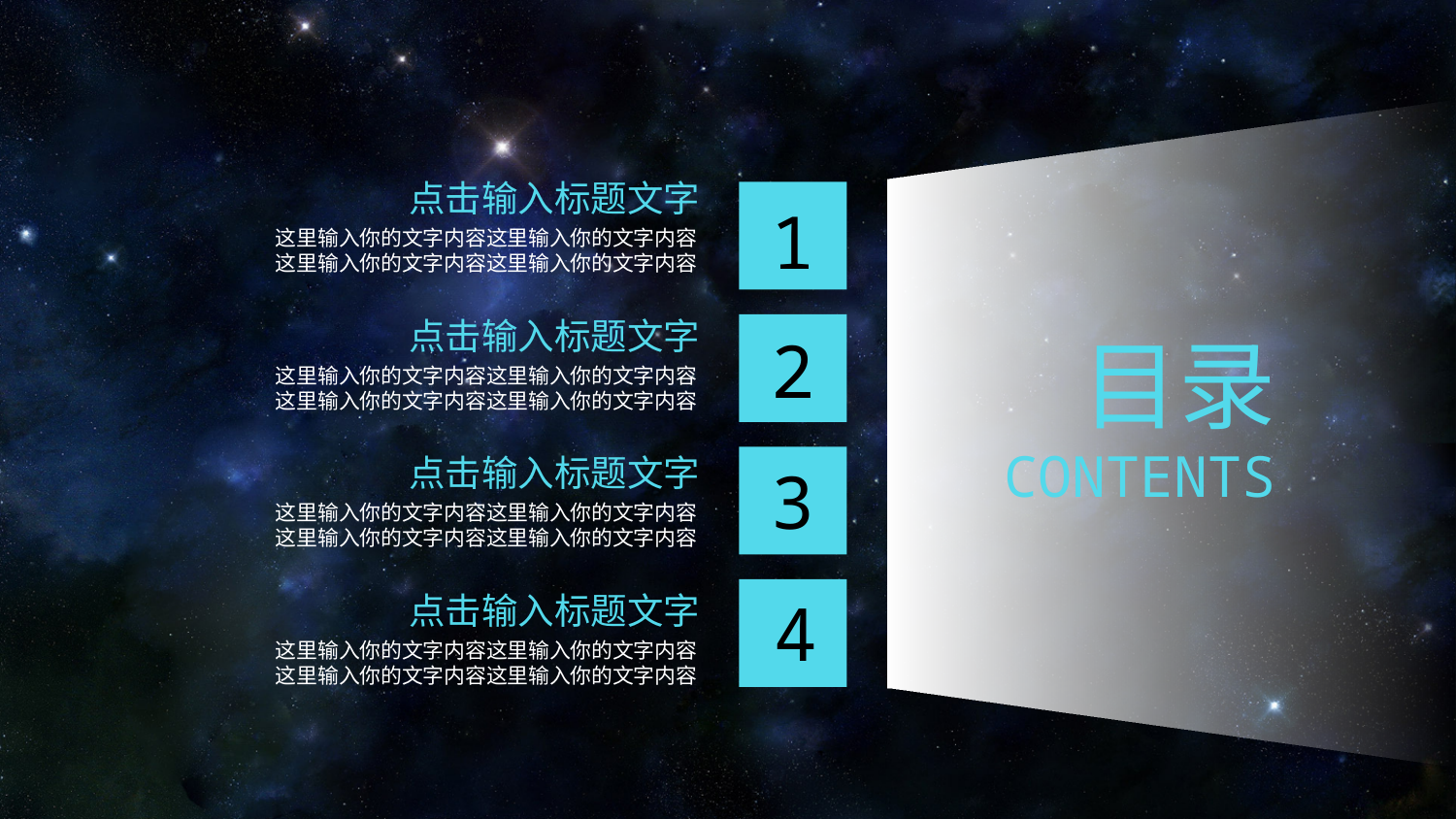

点击输入标题文字
这里输入你的文字内容这里输入你的文字内容
这里输入你的文字内容这里输入你的文字内容

1
点击输入标题文字
这里输入你的文字内容这里输入你的文字内容
这里输入你的文字内容这里输入你的文字内容

目录
CONTENTS
2
点击输入标题文字
这里输入你的文字内容这里输入你的文字内容
这里输入你的文字内容这里输入你的文字内容

3

点击输入标题文字
这里输入你的文字内容这里输入你的文字内容
这里输入你的文字内容这里输入你的文字内容
4